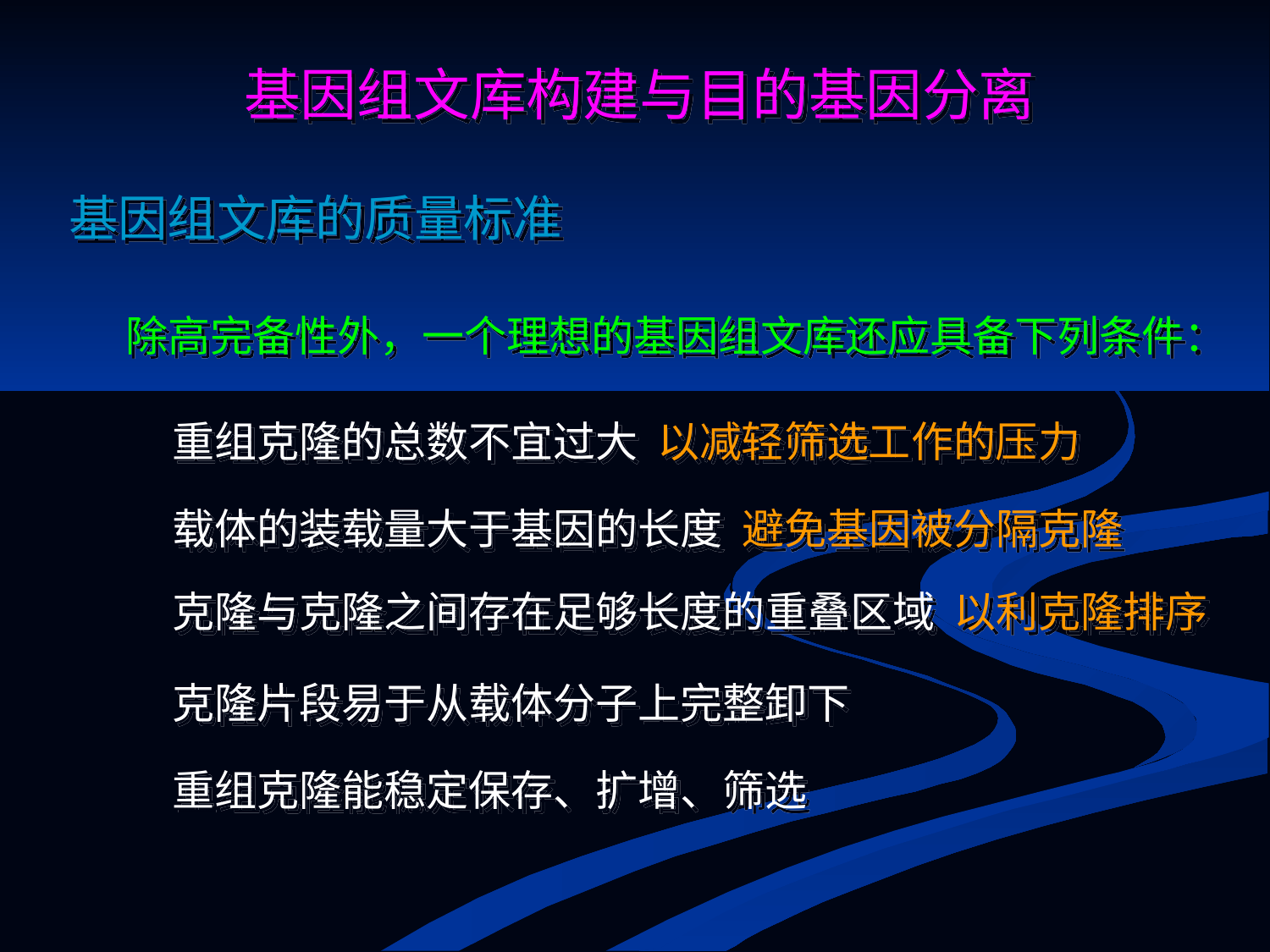

基因组文库构建与目的基因分离
基因组文库的质量标准
除高完备性外，一个理想的基因组文库还应具备下列条件：
重组克隆的总数不宜过大  以减轻筛选工作的压力
载体的装载量大于基因的长度  避免基因被分隔克隆
克隆与克隆之间存在足够长度的重叠区域  以利克隆排序
克隆片段易于从载体分子上完整卸下
重组克隆能稳定保存、扩增、筛选